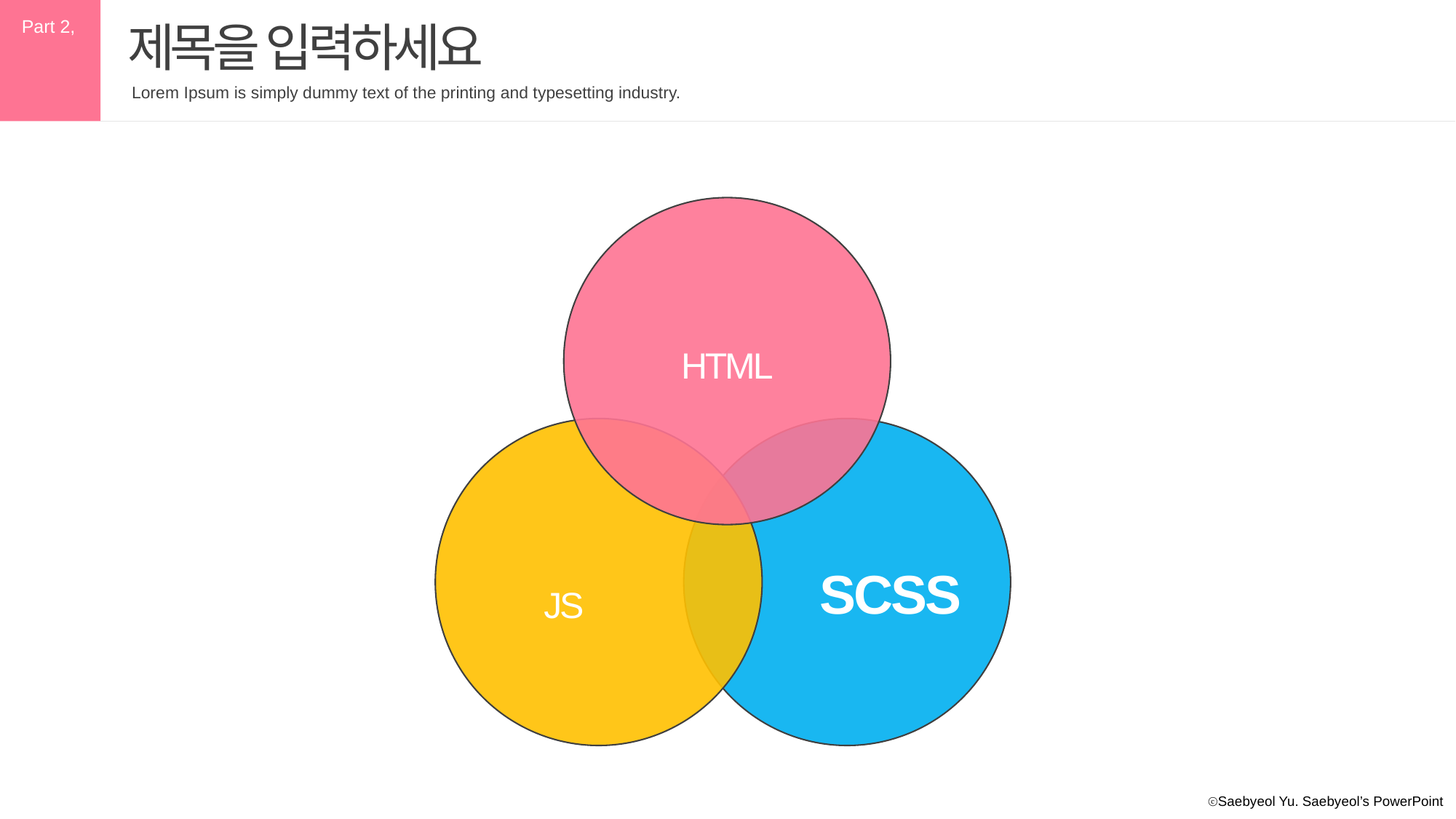

Part 2,
제목을 입력하세요
Lorem Ipsum is simply dummy text of the printing and typesetting industry.

HTML

SCSS
JS